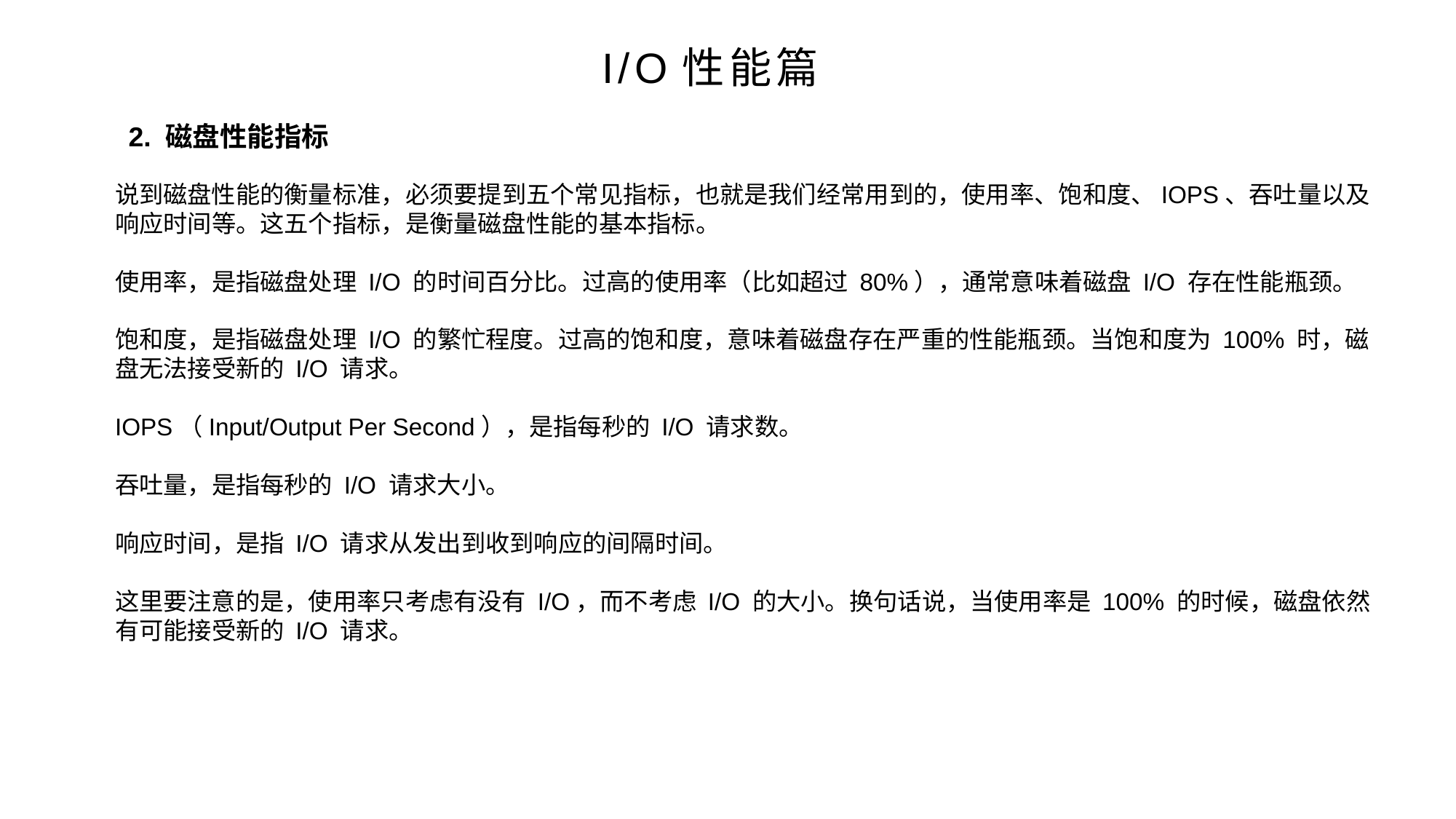

I/O性能篇
2. 磁盘性能指标
说到磁盘性能的衡量标准，必须要提到五个常见指标，也就是我们经常用到的，使用率、饱和度、IOPS、吞吐量以及响应时间等。这五个指标，是衡量磁盘性能的基本指标。

使用率，是指磁盘处理 I/O 的时间百分比。过高的使用率（比如超过 80%），通常意味着磁盘 I/O 存在性能瓶颈。

饱和度，是指磁盘处理 I/O 的繁忙程度。过高的饱和度，意味着磁盘存在严重的性能瓶颈。当饱和度为 100% 时，磁盘无法接受新的 I/O 请求。

IOPS（Input/Output Per Second），是指每秒的 I/O 请求数。

吞吐量，是指每秒的 I/O 请求大小。

响应时间，是指 I/O 请求从发出到收到响应的间隔时间。

这里要注意的是，使用率只考虑有没有 I/O，而不考虑 I/O 的大小。换句话说，当使用率是 100% 的时候，磁盘依然有可能接受新的 I/O 请求。